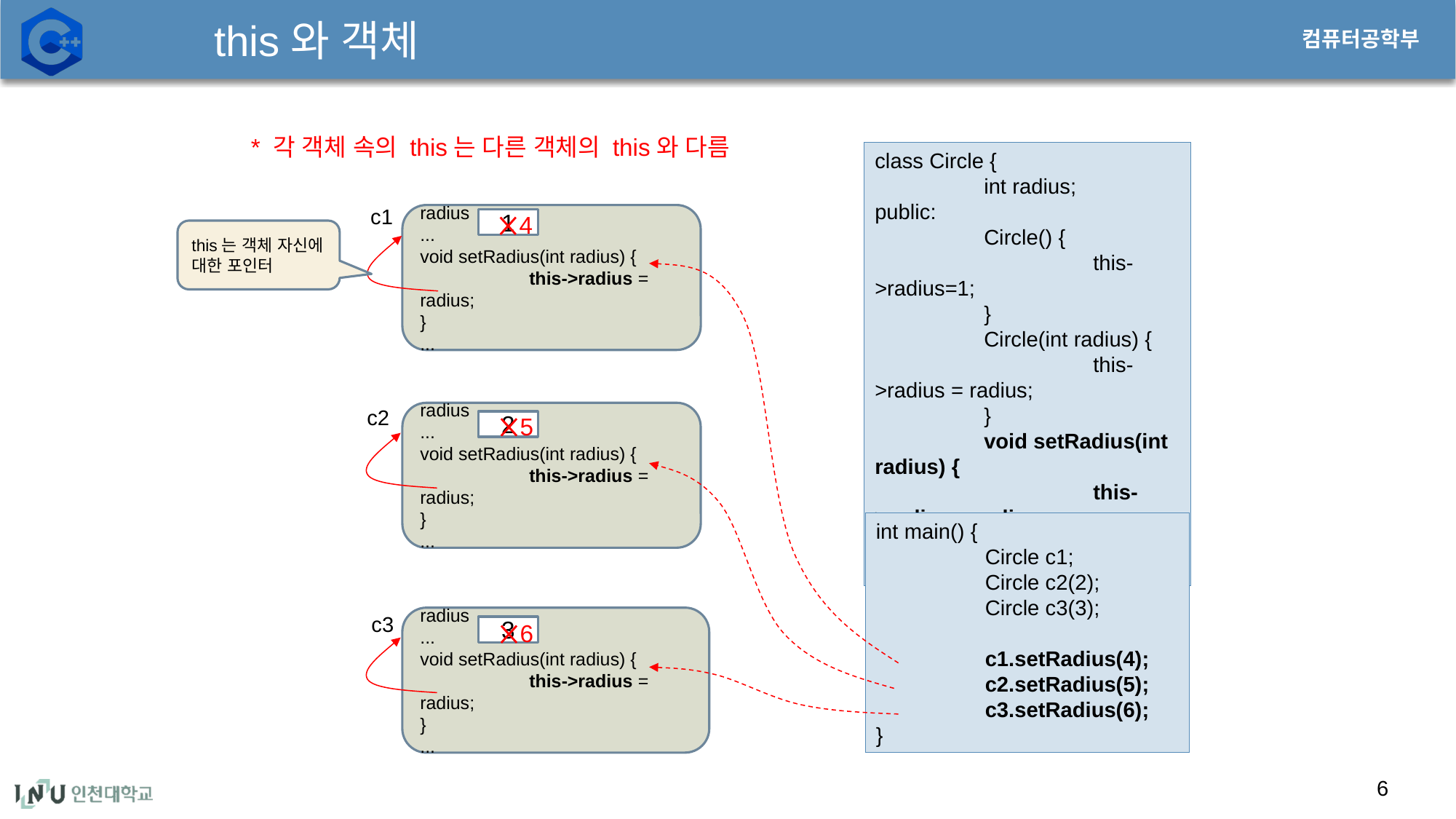

# this와 객체
* 각 객체 속의 this는 다른 객체의 this와 다름
class Circle {
	int radius;
public:
	Circle() {
		this->radius=1;
	}
	Circle(int radius) {
		this->radius = radius;
	}
	void setRadius(int radius) {
		this->radius = radius;
	}
};
c1
4
radius
...
void setRadius(int radius) {
	this->radius = radius;
}
...
1

this는 객체 자신에 대한 포인터

c2
radius
...
void setRadius(int radius) {
	this->radius = radius;
}
...
5

2

int main() {
	Circle c1;
	Circle c2(2);
	Circle c3(3);

	c1.setRadius(4);
	c2.setRadius(5);
	c3.setRadius(6);
}
c3
radius
...
void setRadius(int radius) {
	this->radius = radius;
}
...
6
3